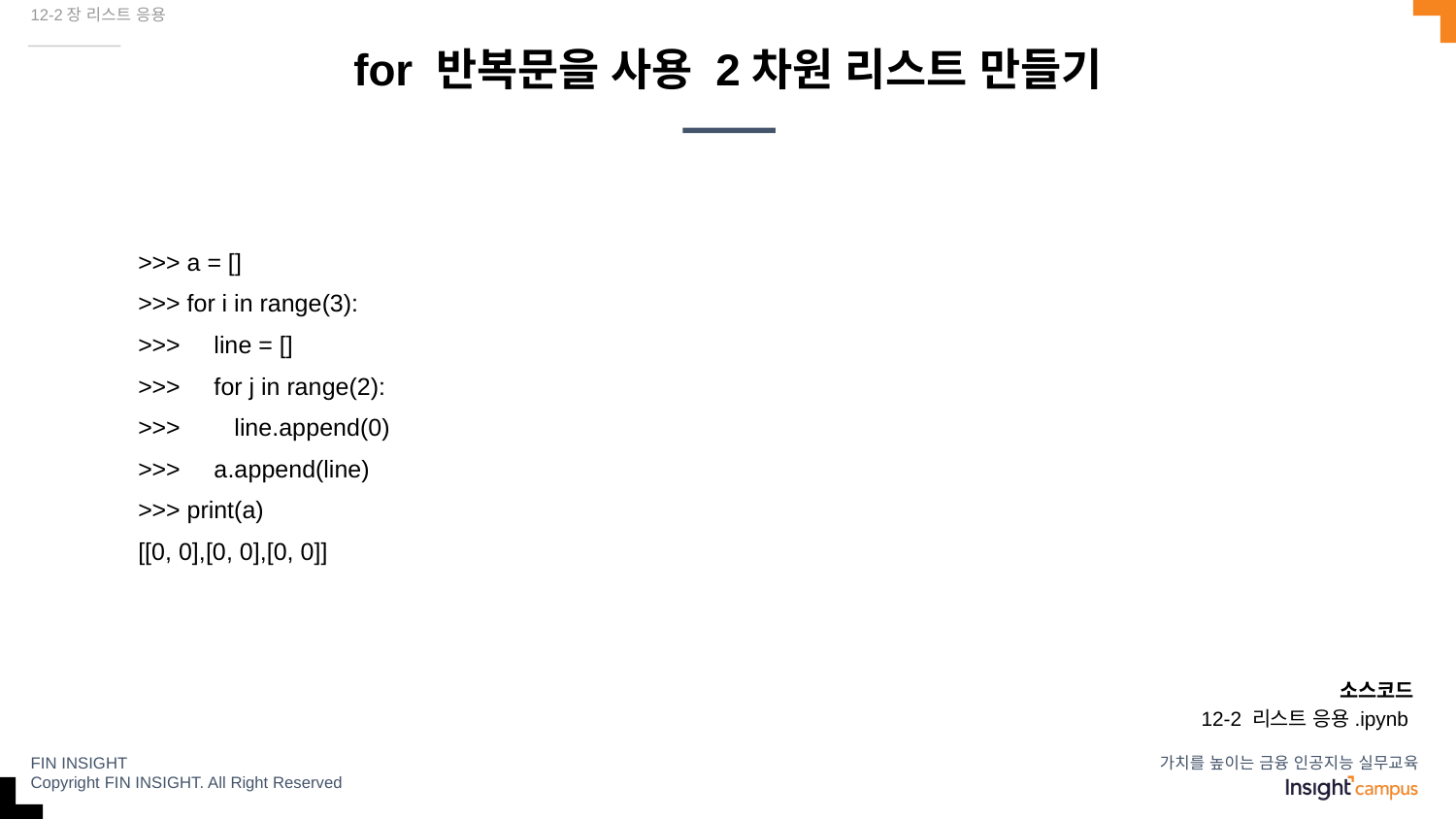

12-2장 리스트 응용
# for 반복문을 사용 2차원 리스트 만들기
>>> a = []
>>> for i in range(3):
>>>     line = []
>>>     for j in range(2):
>>>        line.append(0)
>>>     a.append(line)
>>> print(a)
[[0, 0],[0, 0],[0, 0]]
소스코드
12-2 리스트 응용.ipynb